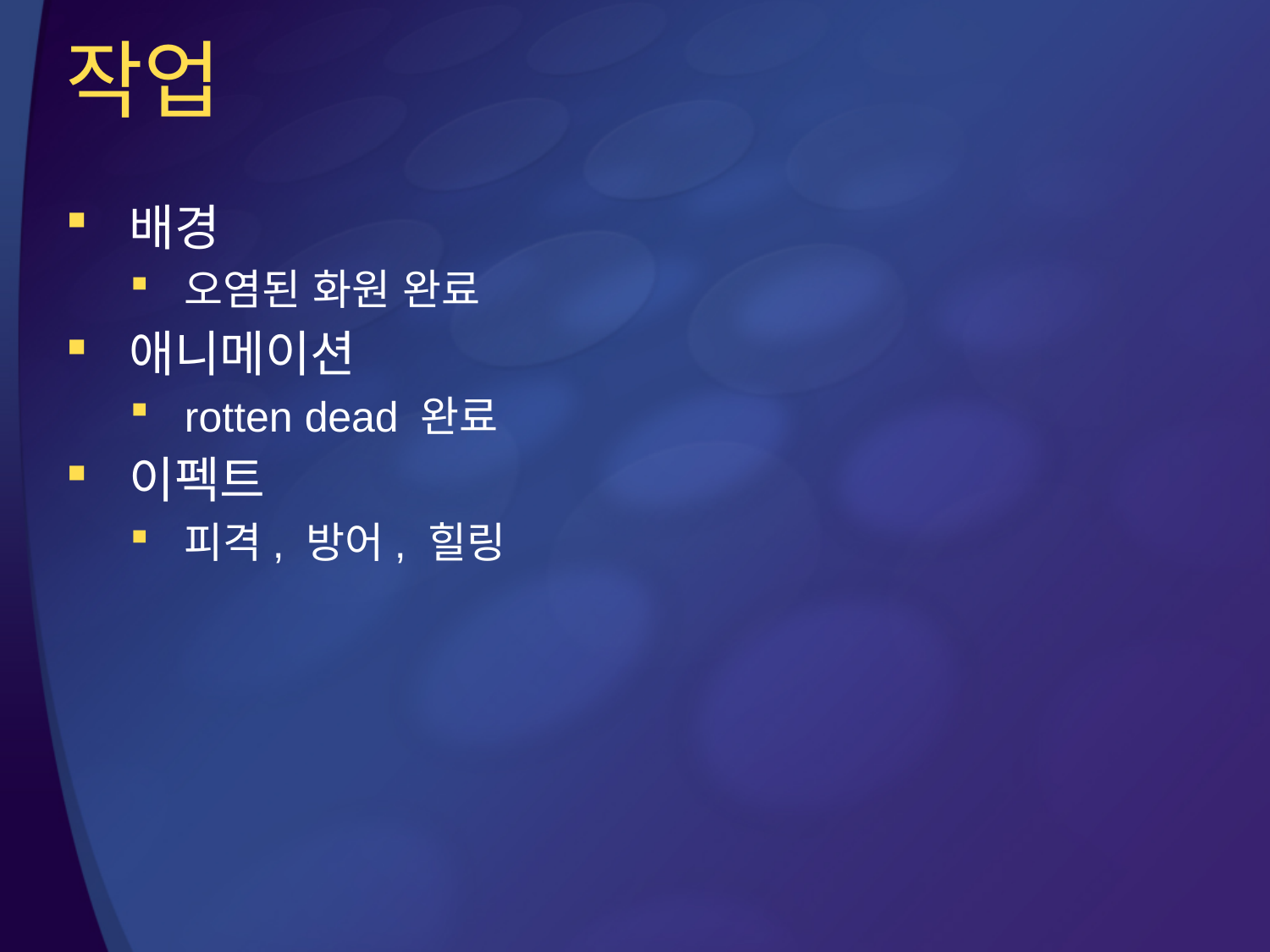

# 작업
배경
오염된 화원 완료
애니메이션
rotten dead 완료
이펙트
피격, 방어, 힐링